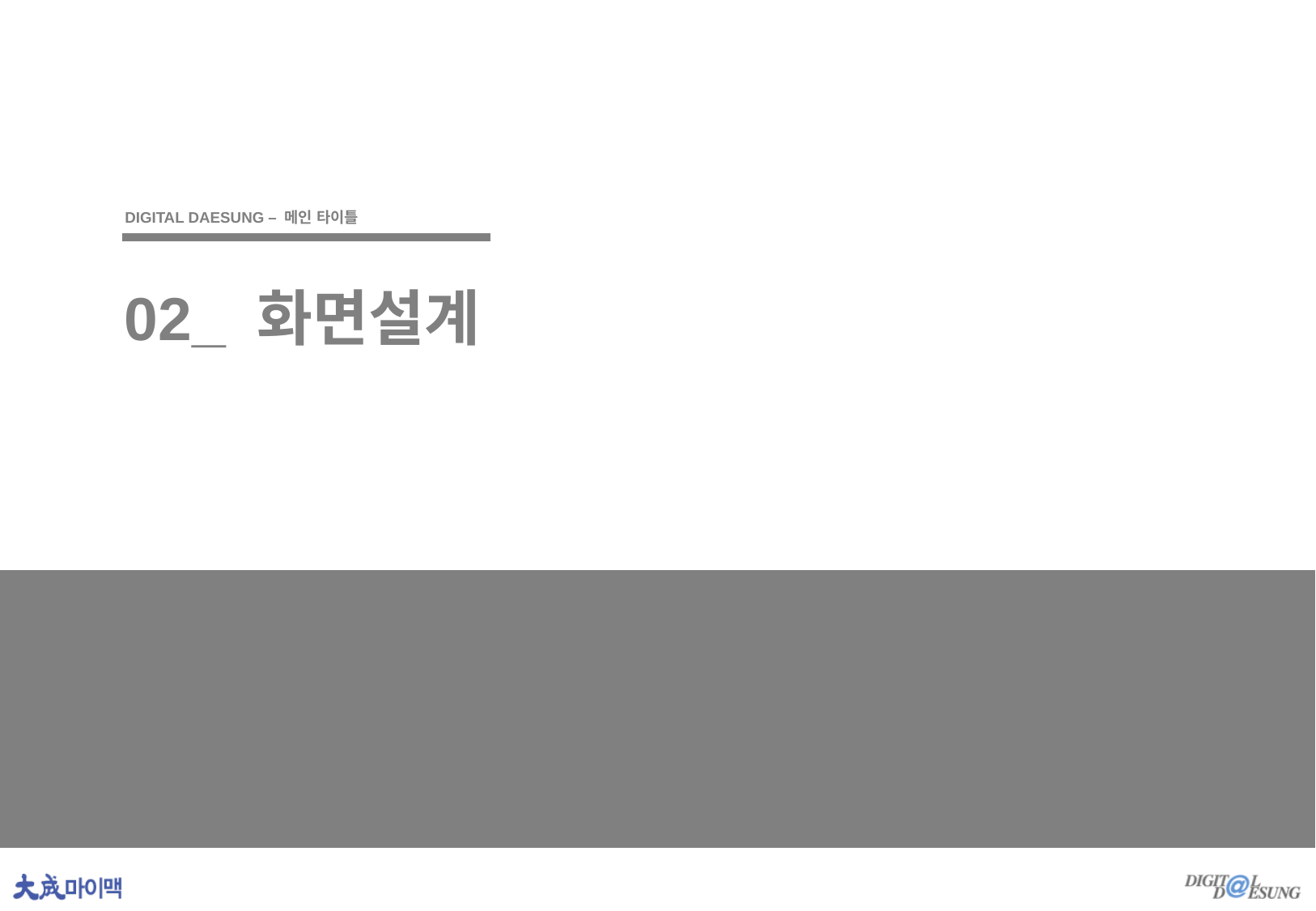

DIGITAL DAESUNG – 메인 타이틀
02_ 화면설계

2-1   |   화면설계서
              - 01. 올패스(마이페이지) 신청
              - 02. 올패스(상품페이지) 신청
              - 03. 교재패스(마이페이지) 신청
              - 04. 교재패스(상품페이지) 신청
              - 05. 배너안
              - 06. SKY배너 관리자 수정